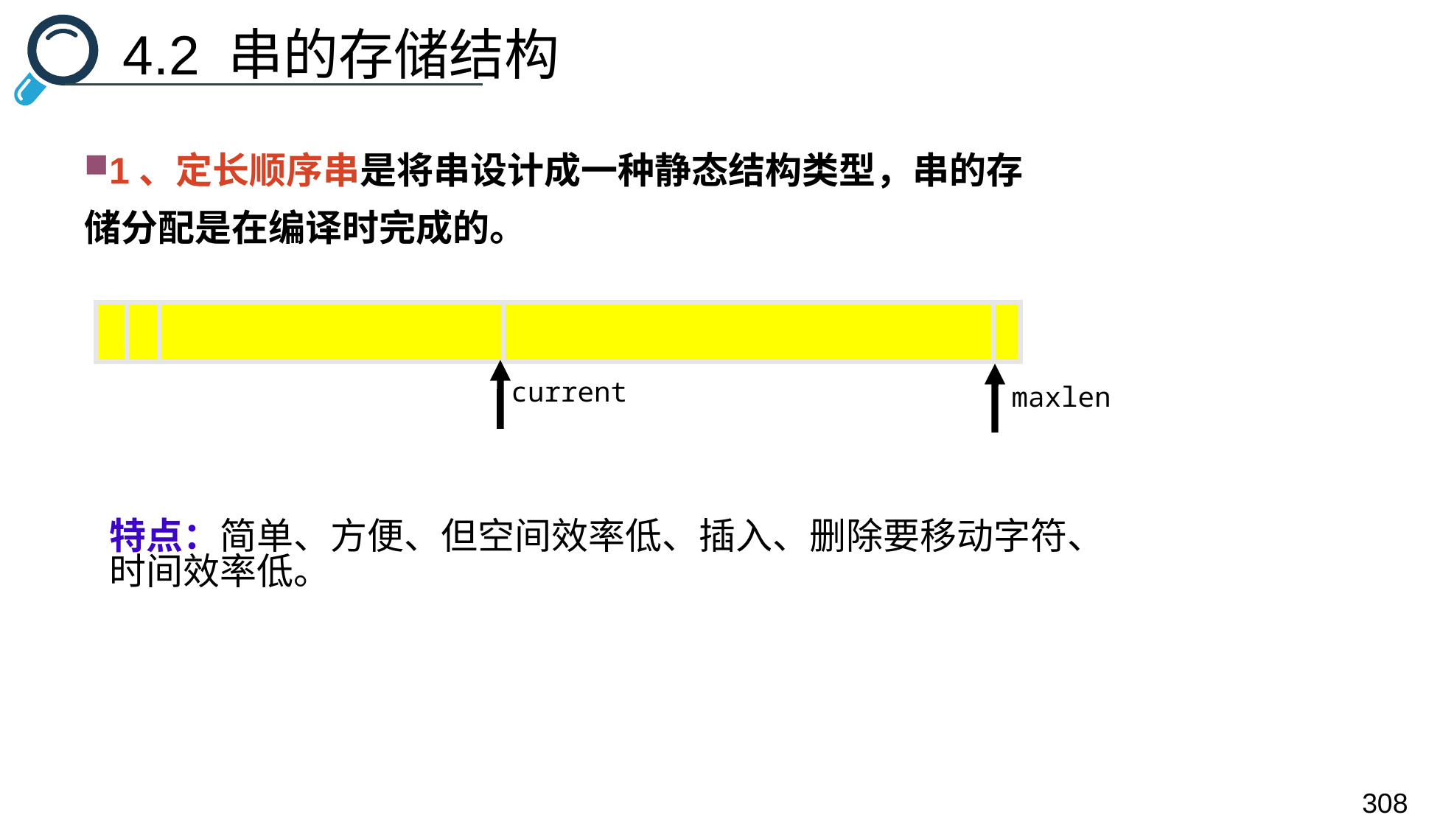

4.2 串的存储结构
1、定长顺序串是将串设计成一种静态结构类型，串的存储分配是在编译时完成的。

current
maxlen
特点：简单、方便、但空间效率低、插入、删除要移动字符、时间效率低。
308